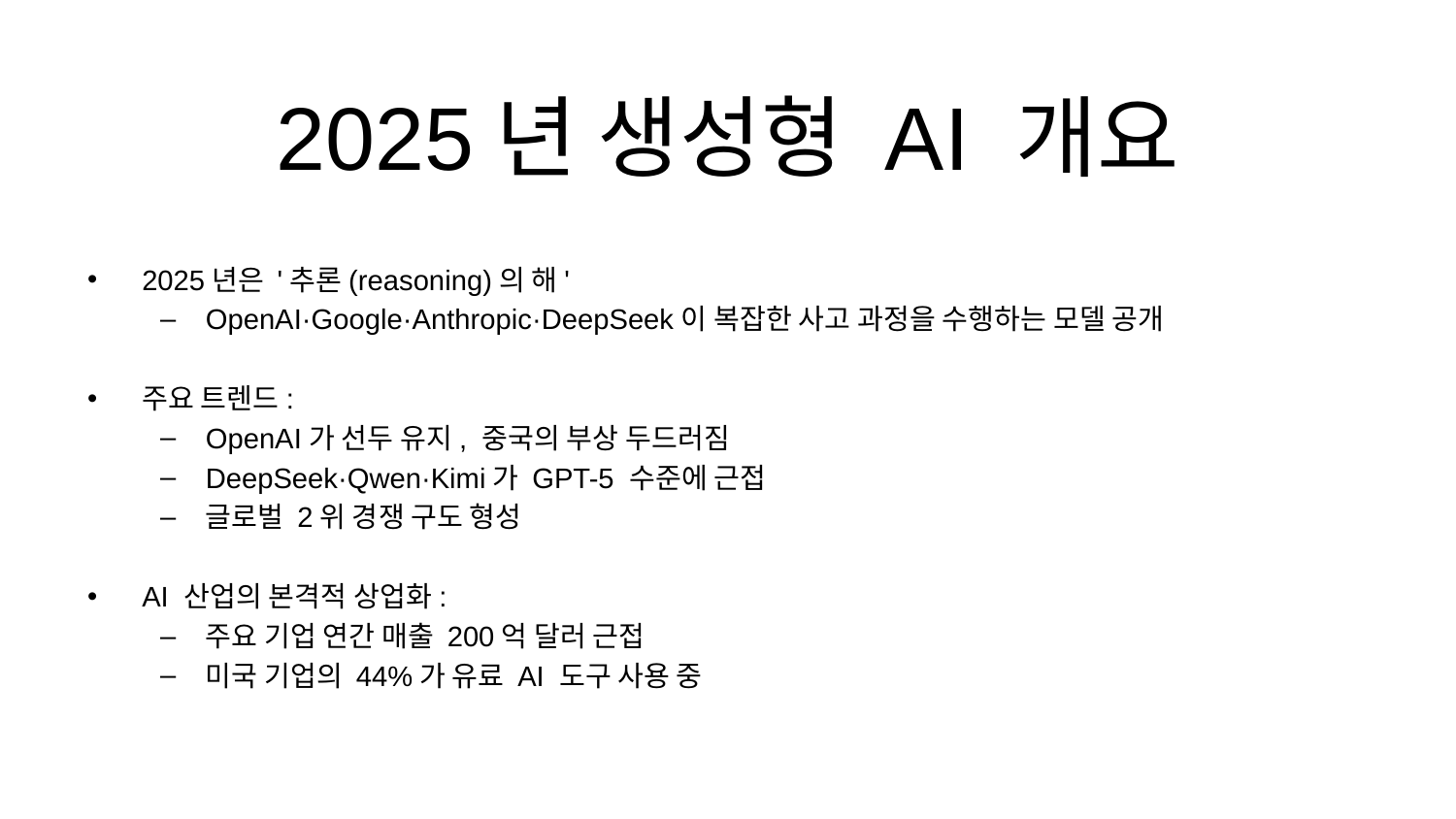

# 2025년 생성형 AI 개요
2025년은 '추론(reasoning)의 해'
OpenAI·Google·Anthropic·DeepSeek이 복잡한 사고 과정을 수행하는 모델 공개

주요 트렌드:
OpenAI가 선두 유지, 중국의 부상 두드러짐
DeepSeek·Qwen·Kimi가 GPT-5 수준에 근접
글로벌 2위 경쟁 구도 형성

AI 산업의 본격적 상업화:
주요 기업 연간 매출 200억 달러 근접
미국 기업의 44%가 유료 AI 도구 사용 중